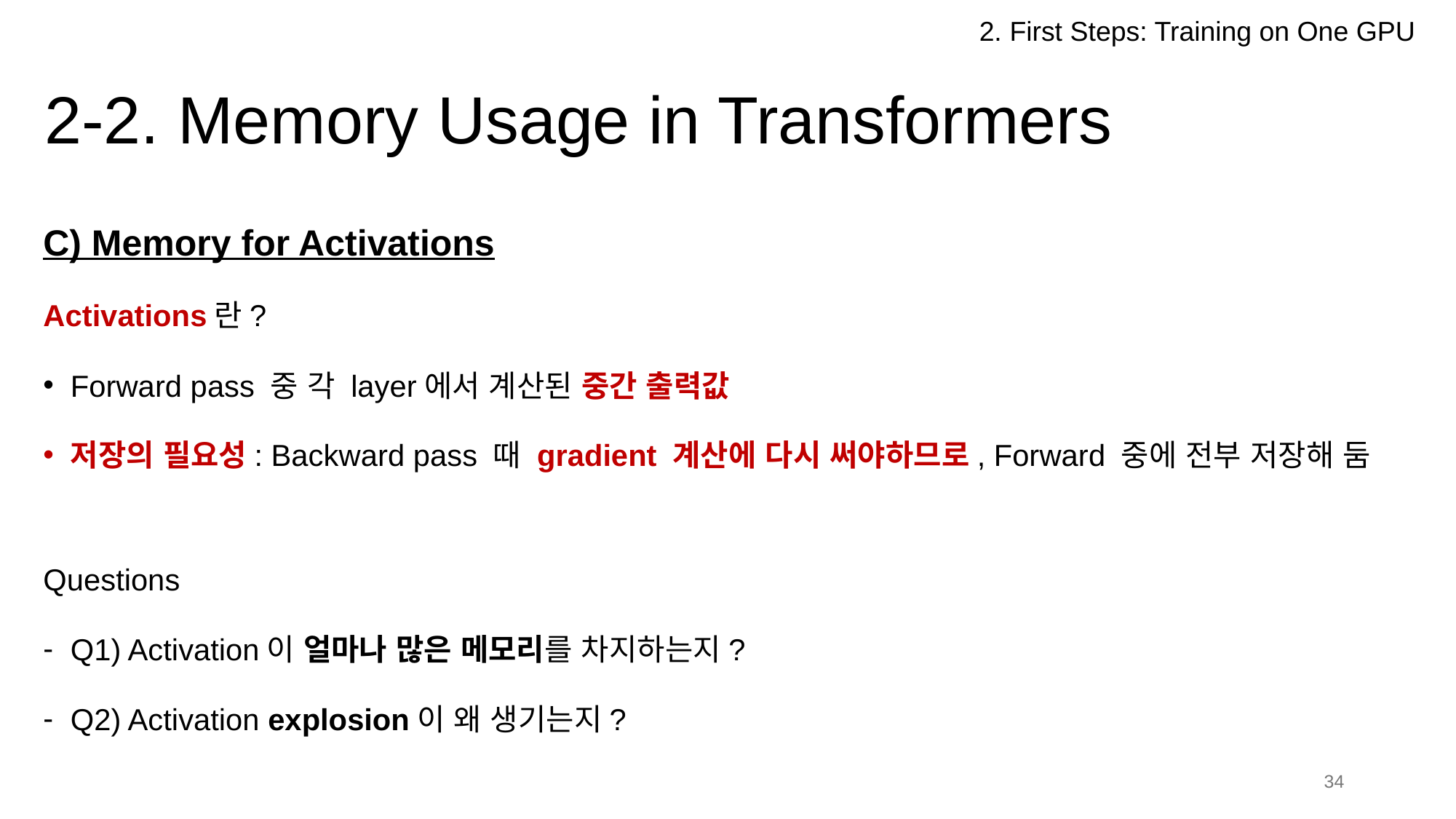

2. First Steps: Training on One GPU
# 2-2. Memory Usage in Transformers
C) Memory for Activations
Activations란?
Forward pass 중 각 layer에서 계산된 중간 출력값
저장의 필요성: Backward pass 때 gradient 계산에 다시 써야하므로, Forward 중에 전부 저장해 둠
Questions
Q1) Activation이 얼마나 많은 메모리를 차지하는지?
Q2) Activation explosion이 왜 생기는지?
34